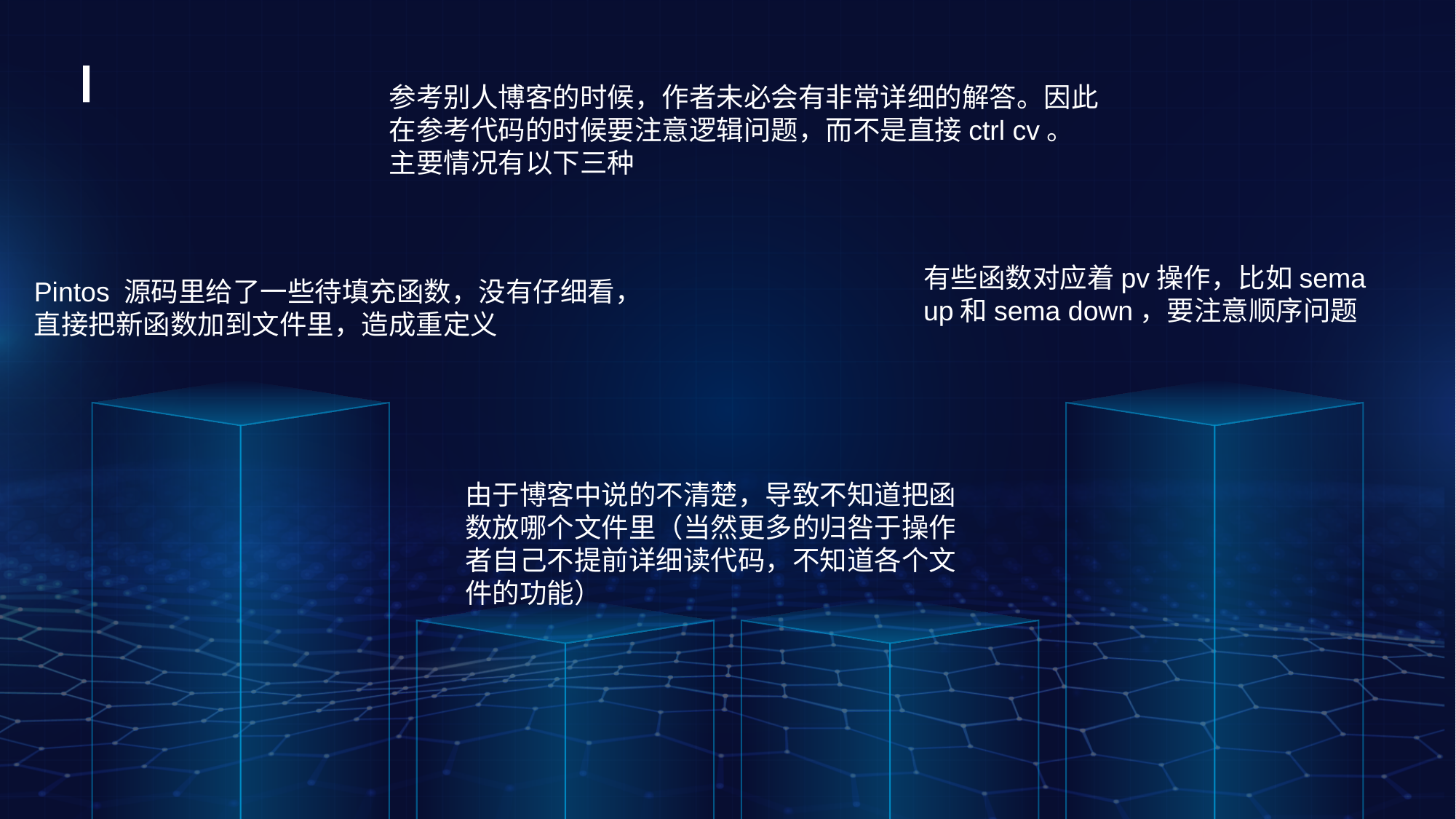

参考别人博客的时候，作者未必会有非常详细的解答。因此在参考代码的时候要注意逻辑问题，而不是直接ctrl cv。
主要情况有以下三种
有些函数对应着pv操作，比如sema up和sema down，要注意顺序问题
Pintos 源码里给了一些待填充函数，没有仔细看，直接把新函数加到文件里，造成重定义

由于博客中说的不清楚，导致不知道把函数放哪个文件里（当然更多的归咎于操作者自己不提前详细读代码，不知道各个文件的功能）